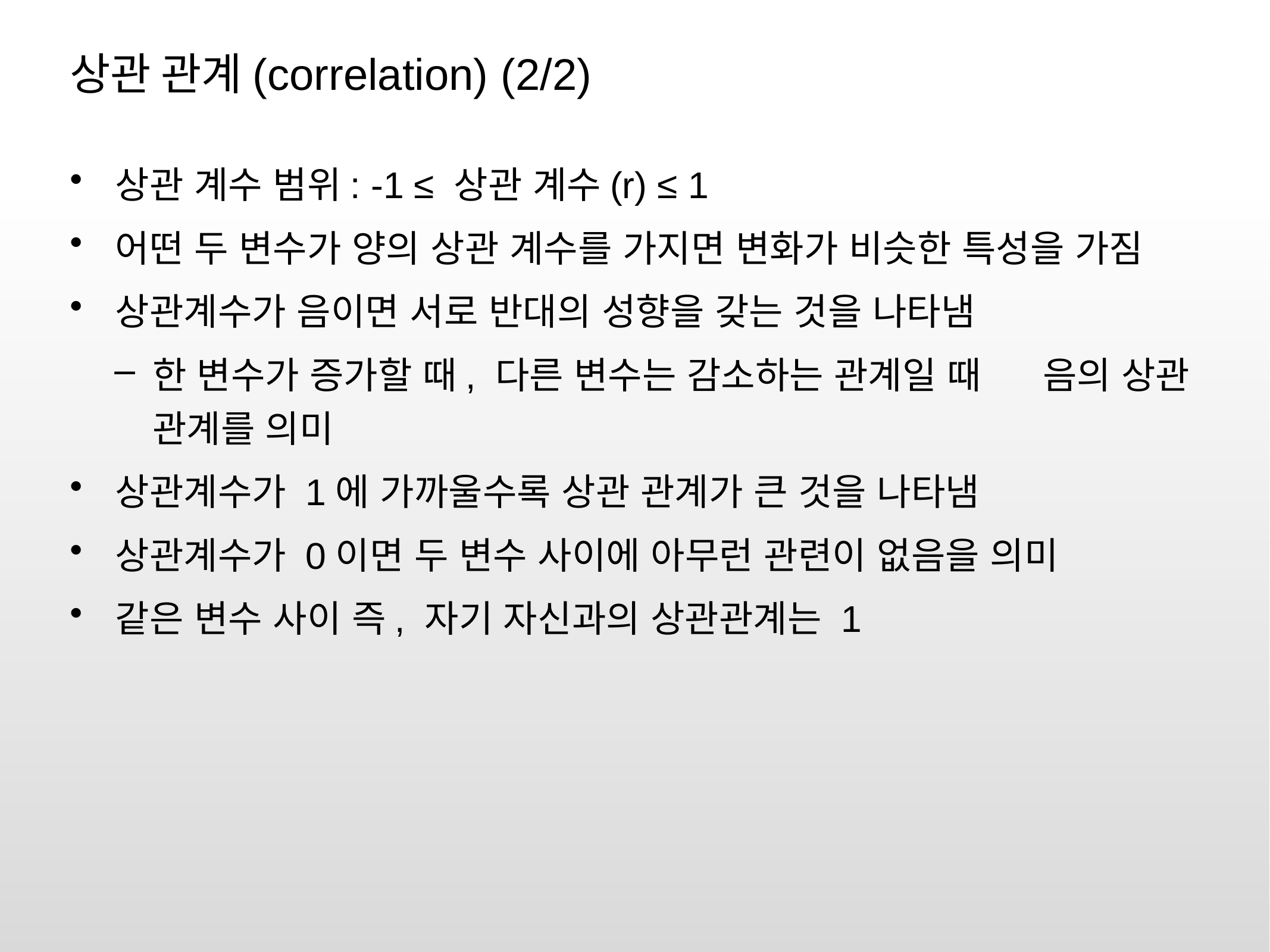

# 상관 관계(correlation) (2/2)
상관 계수 범위: -1 ≤ 상관 계수(r) ≤ 1
어떤 두 변수가 양의 상관 계수를 가지면 변화가 비슷한 특성을 가짐
상관계수가 음이면 서로 반대의 성향을 갖는 것을 나타냄
한 변수가 증가할 때, 다른 변수는 감소하는 관계일 때      음의 상관 관계를 의미
상관계수가 1에 가까울수록 상관 관계가 큰 것을 나타냄
상관계수가 0이면 두 변수 사이에 아무런 관련이 없음을 의미
같은 변수 사이 즉, 자기 자신과의 상관관계는 1
225